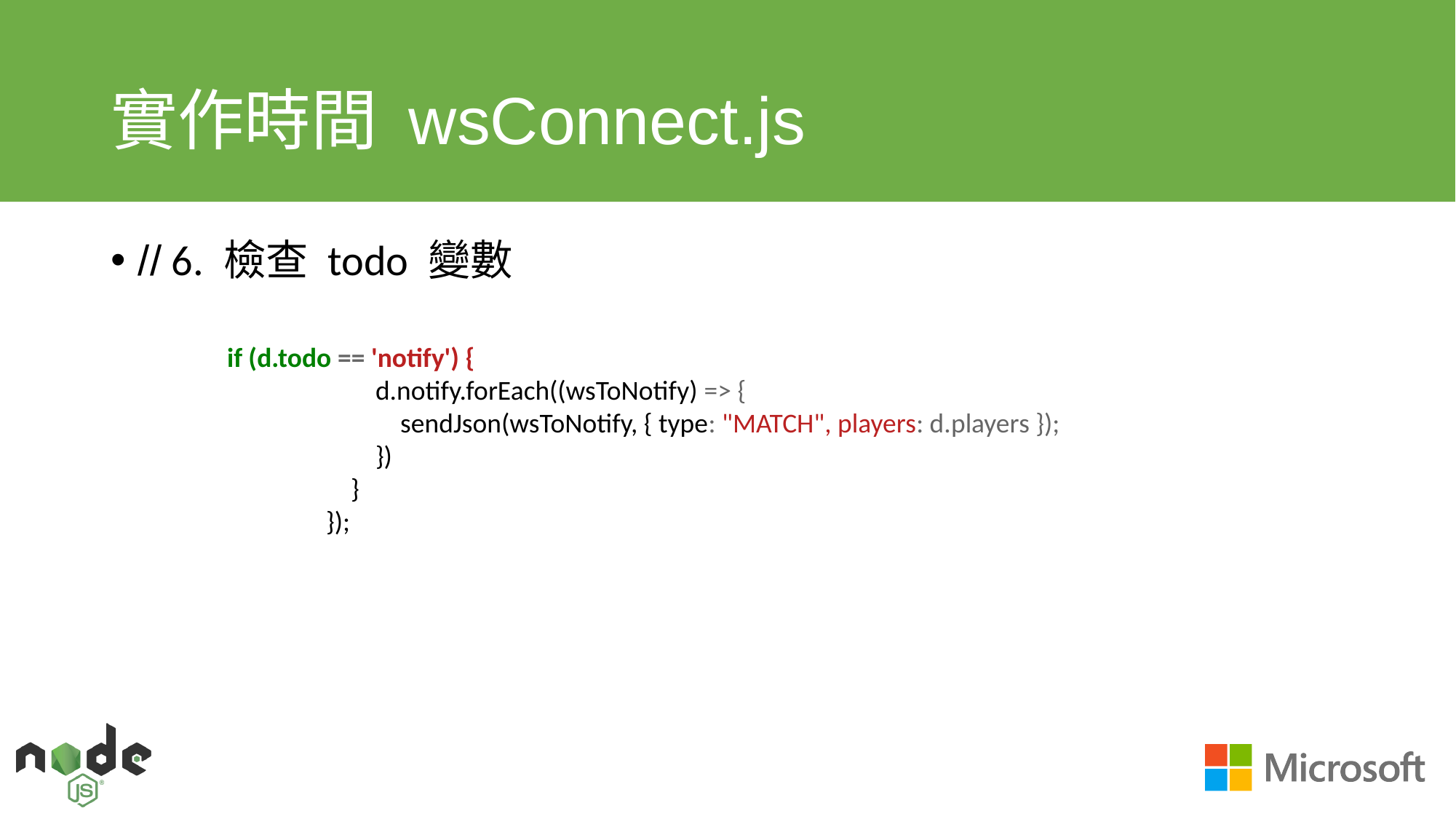

# 實作時間 wsConnect.js
// 6. 檢查 todo 變數
if (d.todo == 'notify') {
                        d.notify.forEach((wsToNotify) => {
                            sendJson(wsToNotify, { type: "MATCH", players: d.players });
                        })
                    }
                });